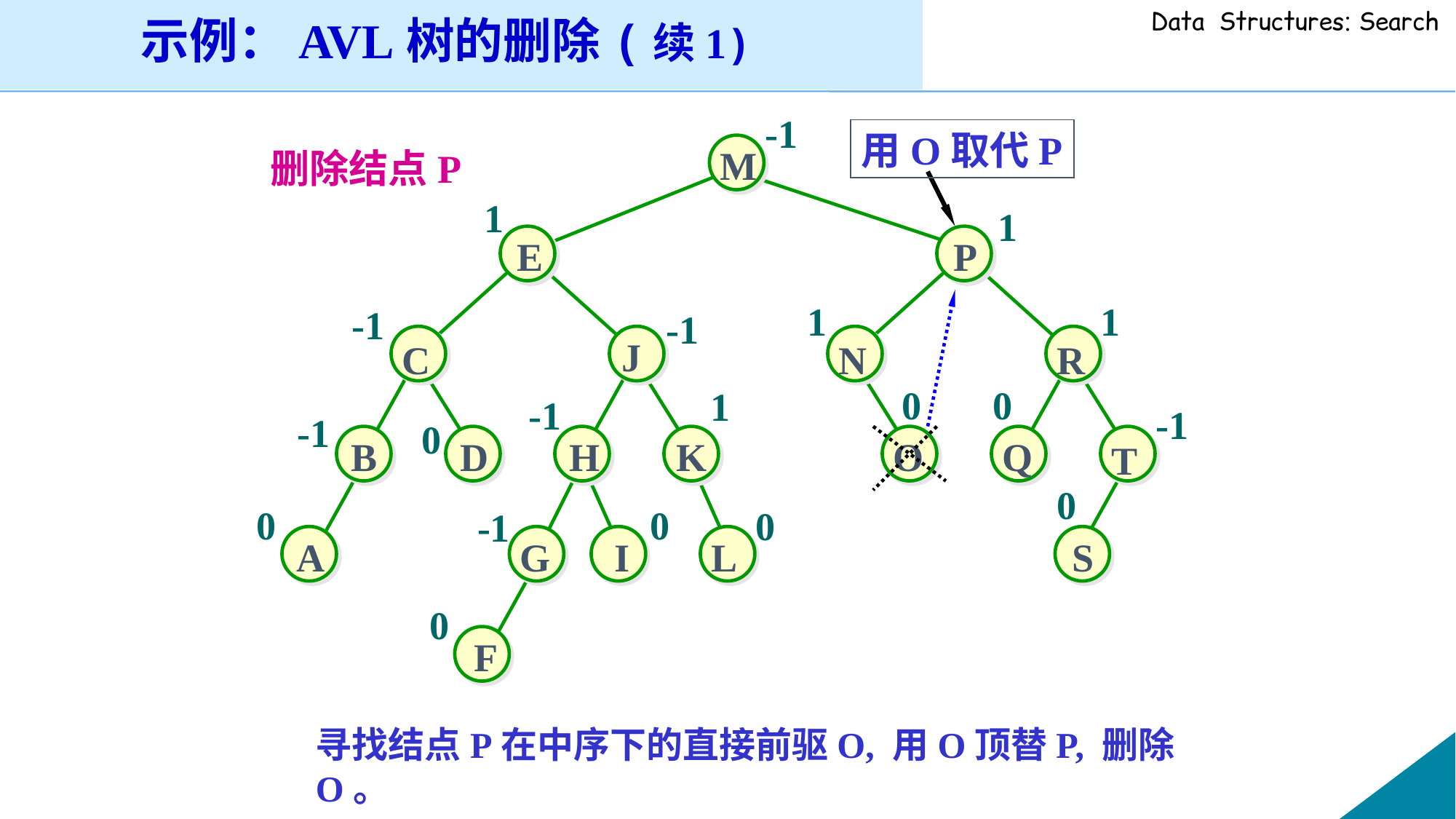

示例：AVL树的删除(续1)
-1
用O取代P

M
删除结点P

1
1

E
P

1
1
-1
-1

J
C
N
R

0
0
1
-1
-1
-1
0

B
D
H
K
O
Q
T

0
0
0
0
-1

A
G
I
L
S

0

F
寻找结点P在中序下的直接前驱O, 用O顶替P, 删除O。